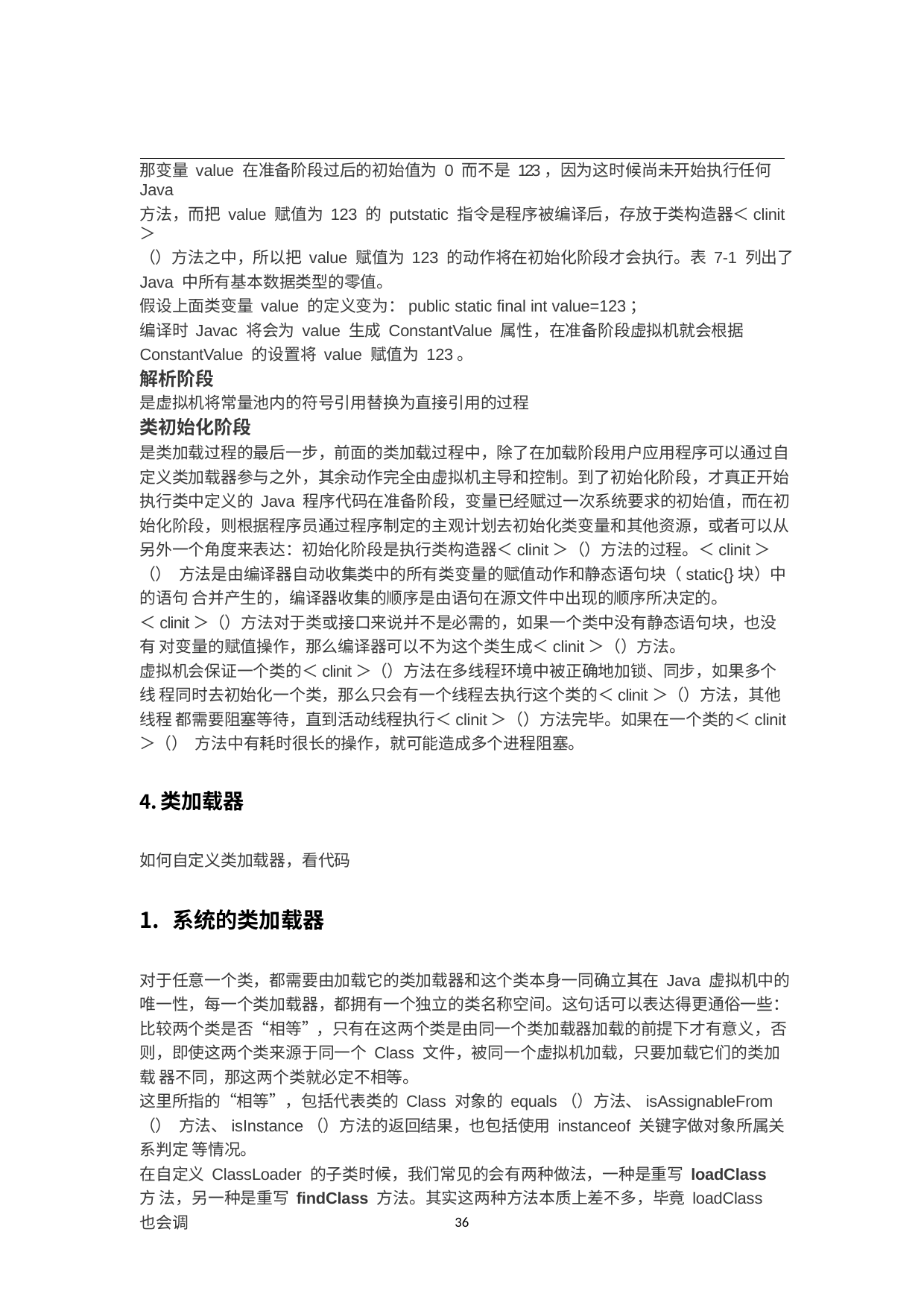

那变量value 在准备阶段过后的初始值为 0 而不是 123，因为这时候尚未开始执行任何 Java
方法，而把 value 赋值为 123 的 putstatic 指令是程序被编译后，存放于类构造器＜clinit＞
（）方法之中，所以把 value 赋值为 123 的动作将在初始化阶段才会执行。表 7-1 列出了
Java 中所有基本数据类型的零值。
假设上面类变量 value 的定义变为：public static final int value=123；
编译时 Javac 将会为 value 生成 ConstantValue 属性，在准备阶段虚拟机就会根据
ConstantValue 的设置将 value 赋值为 123。
解析阶段
是虚拟机将常量池内的符号引用替换为直接引用的过程
类初始化阶段
是类加载过程的最后一步，前面的类加载过程中，除了在加载阶段用户应用程序可以通过自 定义类加载器参与之外，其余动作完全由虚拟机主导和控制。到了初始化阶段，才真正开始 执行类中定义的 Java 程序代码在准备阶段，变量已经赋过一次系统要求的初始值，而在初 始化阶段，则根据程序员通过程序制定的主观计划去初始化类变量和其他资源，或者可以从 另外一个角度来表达：初始化阶段是执行类构造器＜clinit＞（）方法的过程。＜clinit＞（）  方法是由编译器自动收集类中的所有类变量的赋值动作和静态语句块（static{}块）中的语句 合并产生的，编译器收集的顺序是由语句在源文件中出现的顺序所决定的。
＜clinit＞（）方法对于类或接口来说并不是必需的，如果一个类中没有静态语句块，也没有 对变量的赋值操作，那么编译器可以不为这个类生成＜clinit＞（）方法。
虚拟机会保证一个类的＜clinit＞（）方法在多线程环境中被正确地加锁、同步，如果多个线 程同时去初始化一个类，那么只会有一个线程去执行这个类的＜clinit＞（）方法，其他线程 都需要阻塞等待，直到活动线程执行＜clinit＞（）方法完毕。如果在一个类的＜clinit＞（）  方法中有耗时很长的操作，就可能造成多个进程阻塞。

类加载器

如何自定义类加载器，看代码

系统的类加载器

对于任意一个类，都需要由加载它的类加载器和这个类本身一同确立其在 Java 虚拟机中的 唯一性，每一个类加载器，都拥有一个独立的类名称空间。这句话可以表达得更通俗一些： 比较两个类是否“相等”，只有在这两个类是由同一个类加载器加载的前提下才有意义，否 则，即使这两个类来源于同一个 Class 文件，被同一个虚拟机加载，只要加载它们的类加载 器不同，那这两个类就必定不相等。
这里所指的“相等”，包括代表类的 Class 对象的 equals（）方法、isAssignableFrom（）  方法、isInstance（）方法的返回结果，也包括使用 instanceof 关键字做对象所属关系判定 等情况。
在自定义 ClassLoader 的子类时候，我们常见的会有两种做法，一种是重写 loadClass 方 法，另一种是重写 findClass 方法。其实这两种方法本质上差不多，毕竟 loadClass 也会调

36